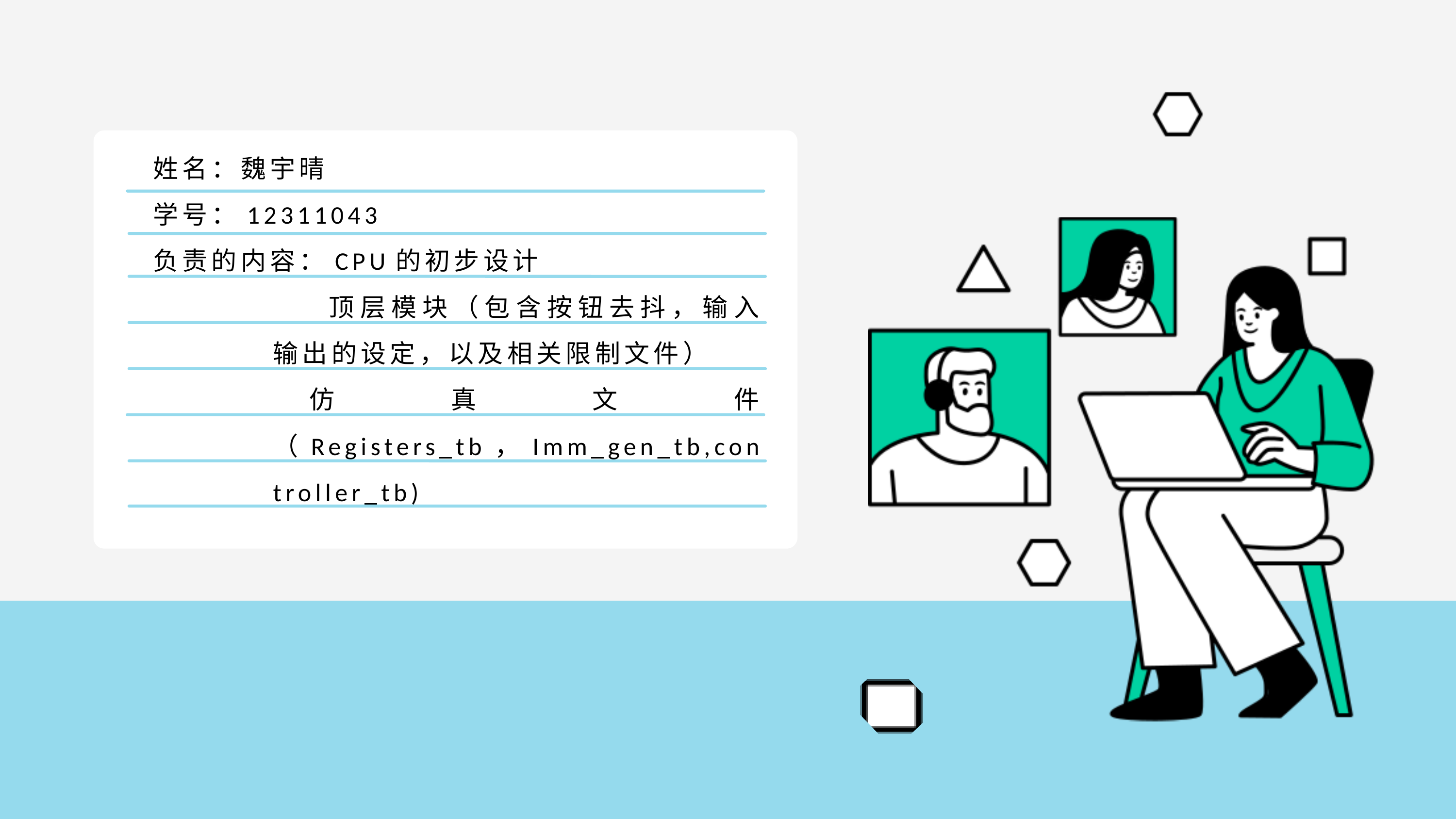

姓名：魏宇晴
  学号：12311043
  负责的内容：CPU的初步设计
 顶层模块（包含按钮去抖，输入输出的设定，以及相关限制文件）
仿真文件（Registers_tb，Imm_gen_tb,controller_tb)